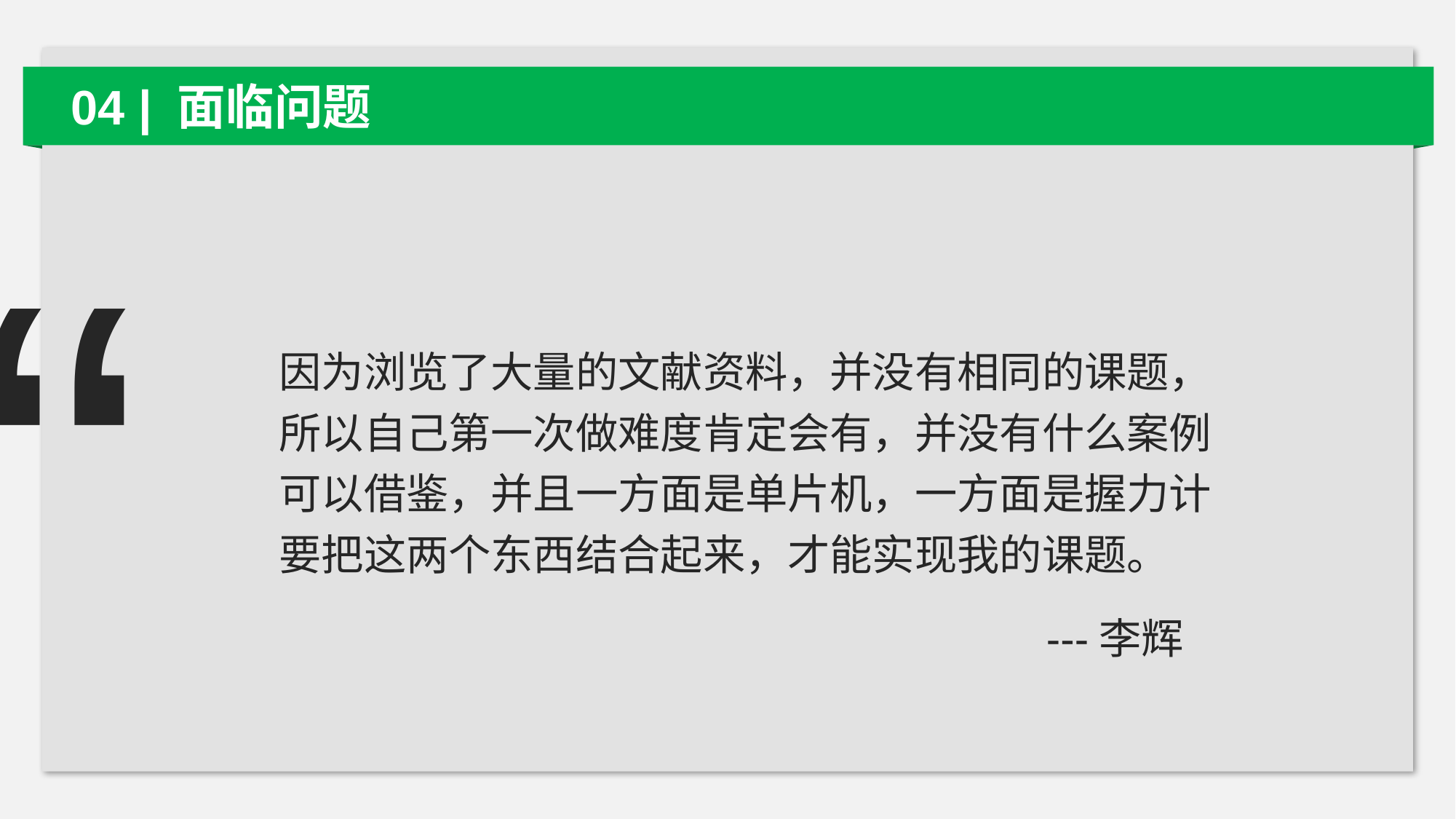

04 | 面临问题
“
因为浏览了大量的文献资料，并没有相同的课题，所以自己第一次做难度肯定会有，并没有什么案例可以借鉴，并且一方面是单片机，一方面是握力计要把这两个东西结合起来，才能实现我的课题。
---李辉